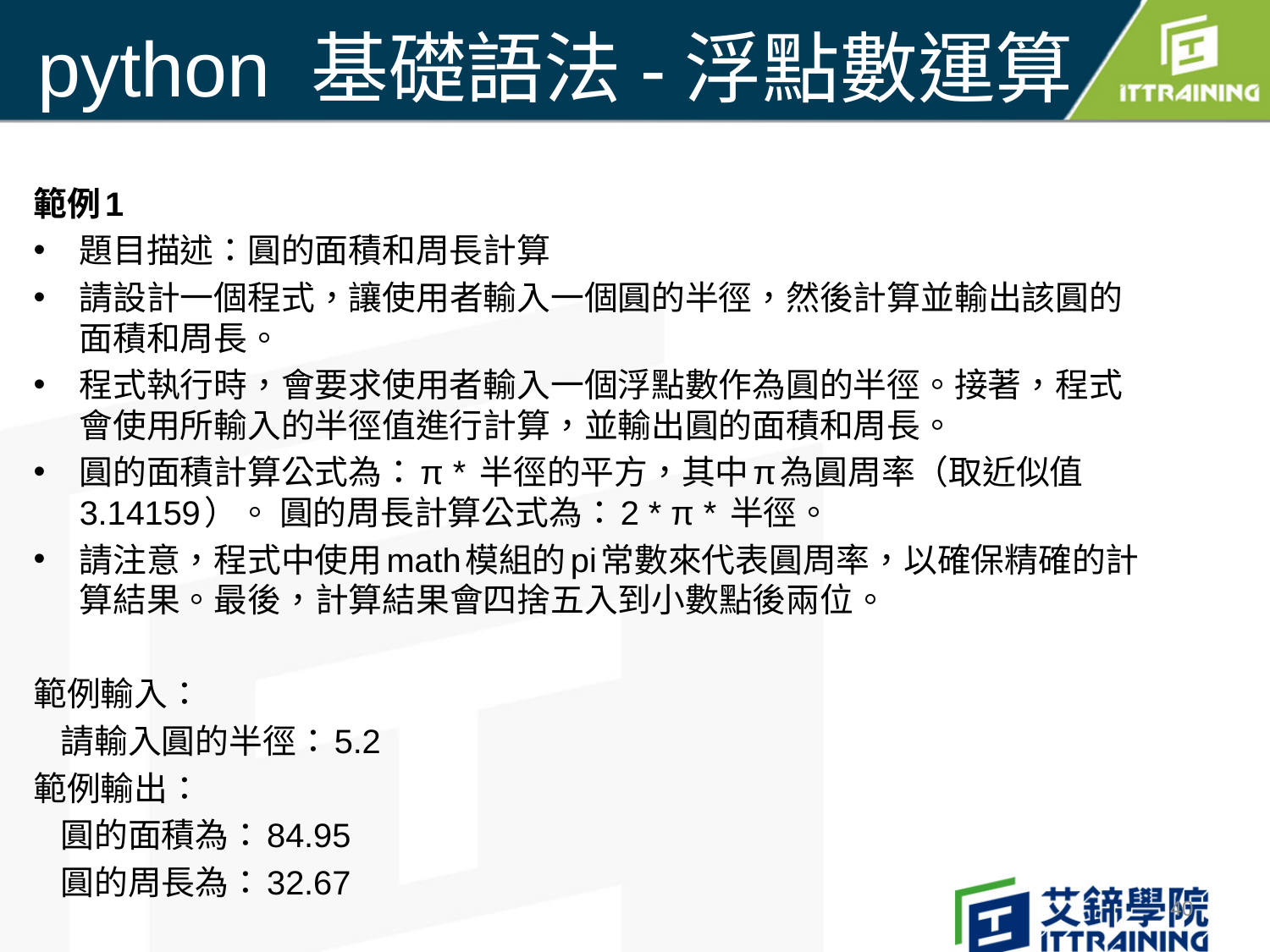

# python 基礎語法-浮點數運算
範例1
題目描述：圓的面積和周長計算
請設計一個程式，讓使用者輸入一個圓的半徑，然後計算並輸出該圓的面積和周長。
程式執行時，會要求使用者輸入一個浮點數作為圓的半徑。接著，程式會使用所輸入的半徑值進行計算，並輸出圓的面積和周長。
圓的面積計算公式為：π * 半徑的平方，其中π為圓周率（取近似值3.14159）。 圓的周長計算公式為：2 * π * 半徑。
請注意，程式中使用math模組的pi常數來代表圓周率，以確保精確的計算結果。最後，計算結果會四捨五入到小數點後兩位。

範例輸入：
   請輸入圓的半徑：5.2
範例輸出：
   圓的面積為：84.95
   圓的周長為：32.67
40